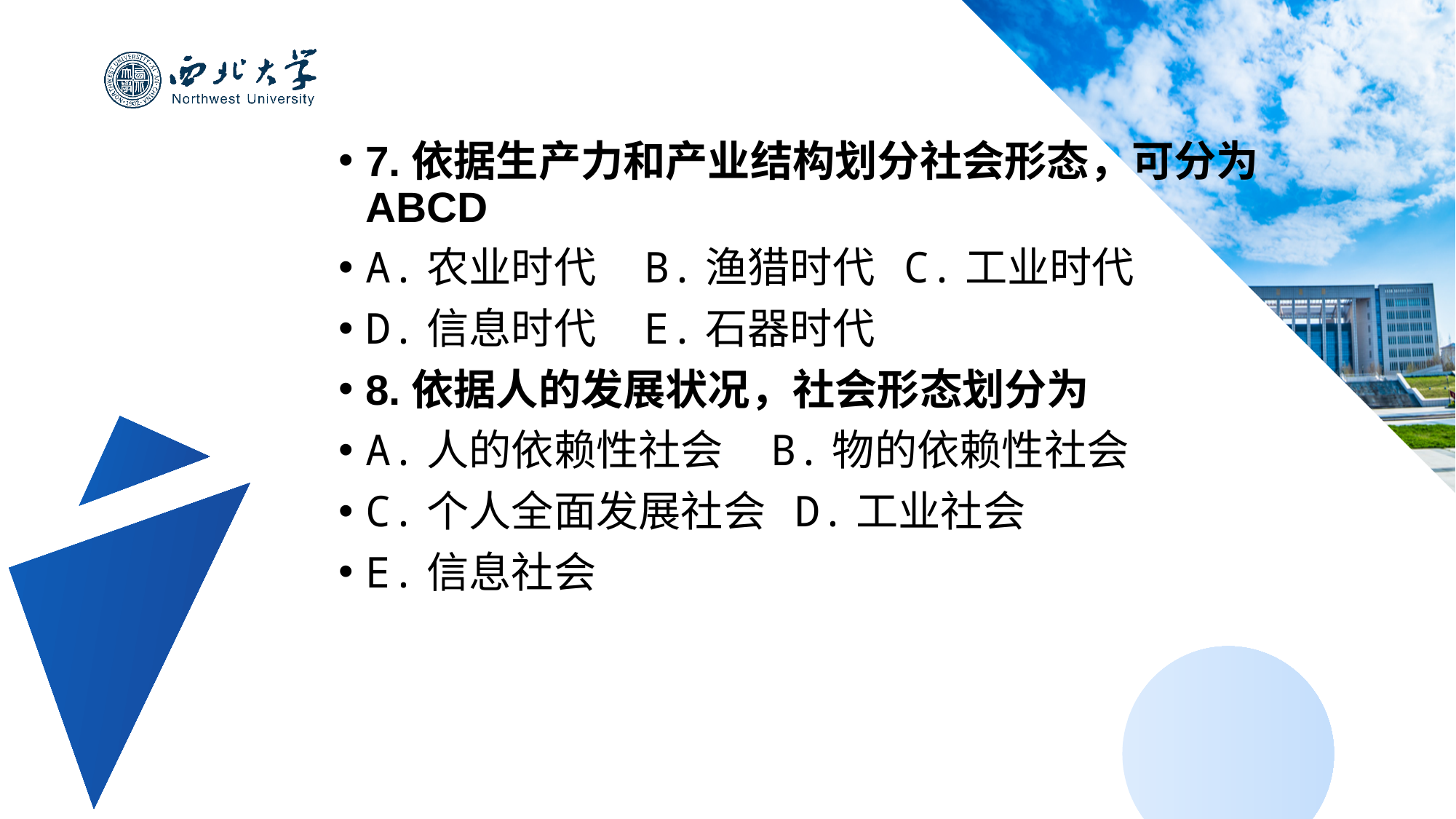

7.依据生产力和产业结构划分社会形态，可分为  ABCD
A.农业时代    B.渔猎时代  C.工业时代
D.信息时代    E.石器时代
8.依据人的发展状况，社会形态划分为
A.人的依赖性社会    B.物的依赖性社会
C.个人全面发展社会  D.工业社会
E.信息社会